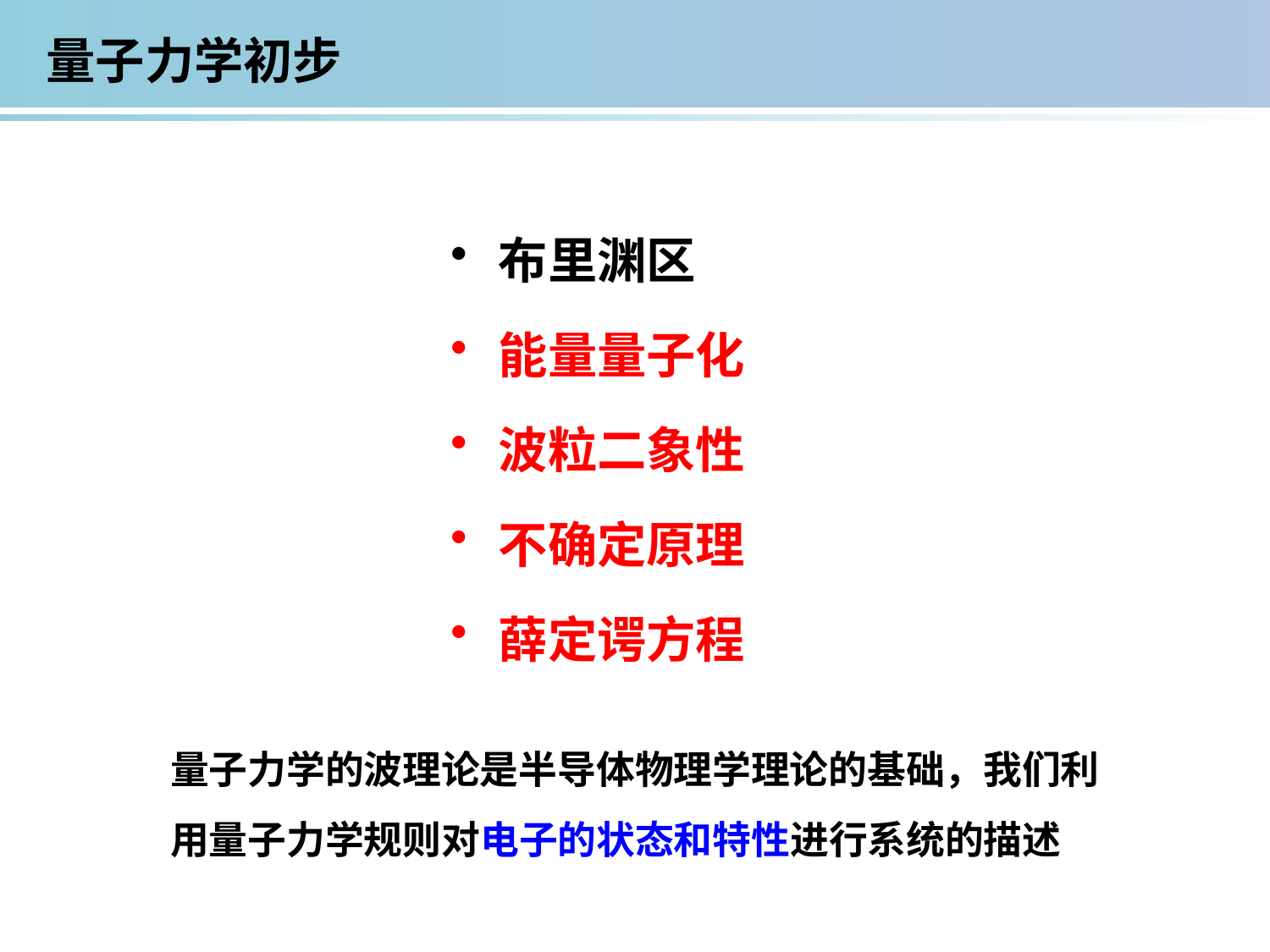

量子力学初步
布里渊区
能量量子化
波粒二象性
不确定原理
薛定谔方程
量子力学的波理论是半导体物理学理论的基础，我们利用量子力学规则对电子的状态和特性进行系统的描述